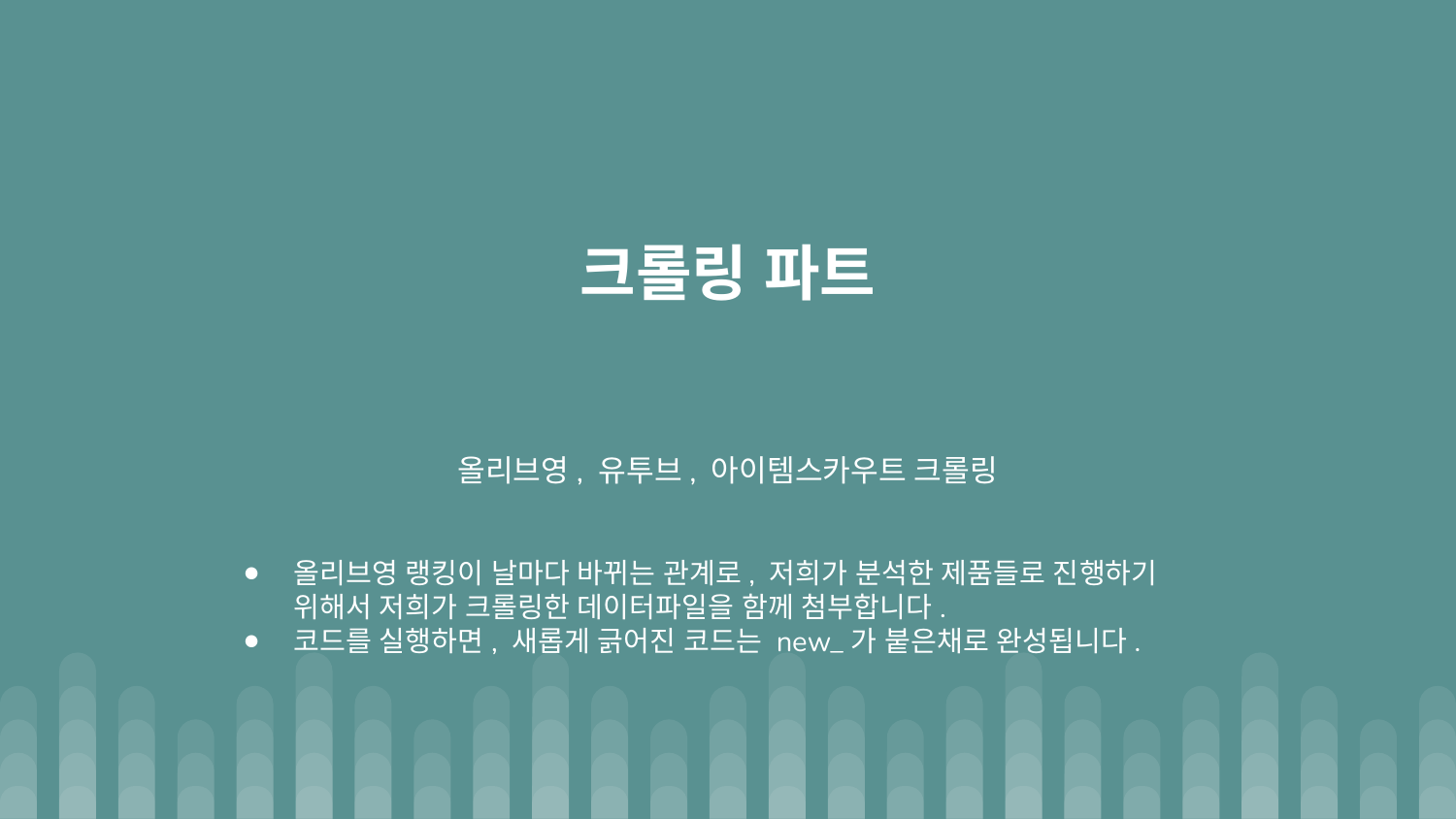

# 크롤링 파트
올리브영, 유투브, 아이템스카우트 크롤링
올리브영 랭킹이 날마다 바뀌는 관계로, 저희가 분석한 제품들로 진행하기 위해서 저희가 크롤링한 데이터파일을 함께 첨부합니다.
코드를 실행하면, 새롭게 긁어진 코드는 new_가 붙은채로 완성됩니다.